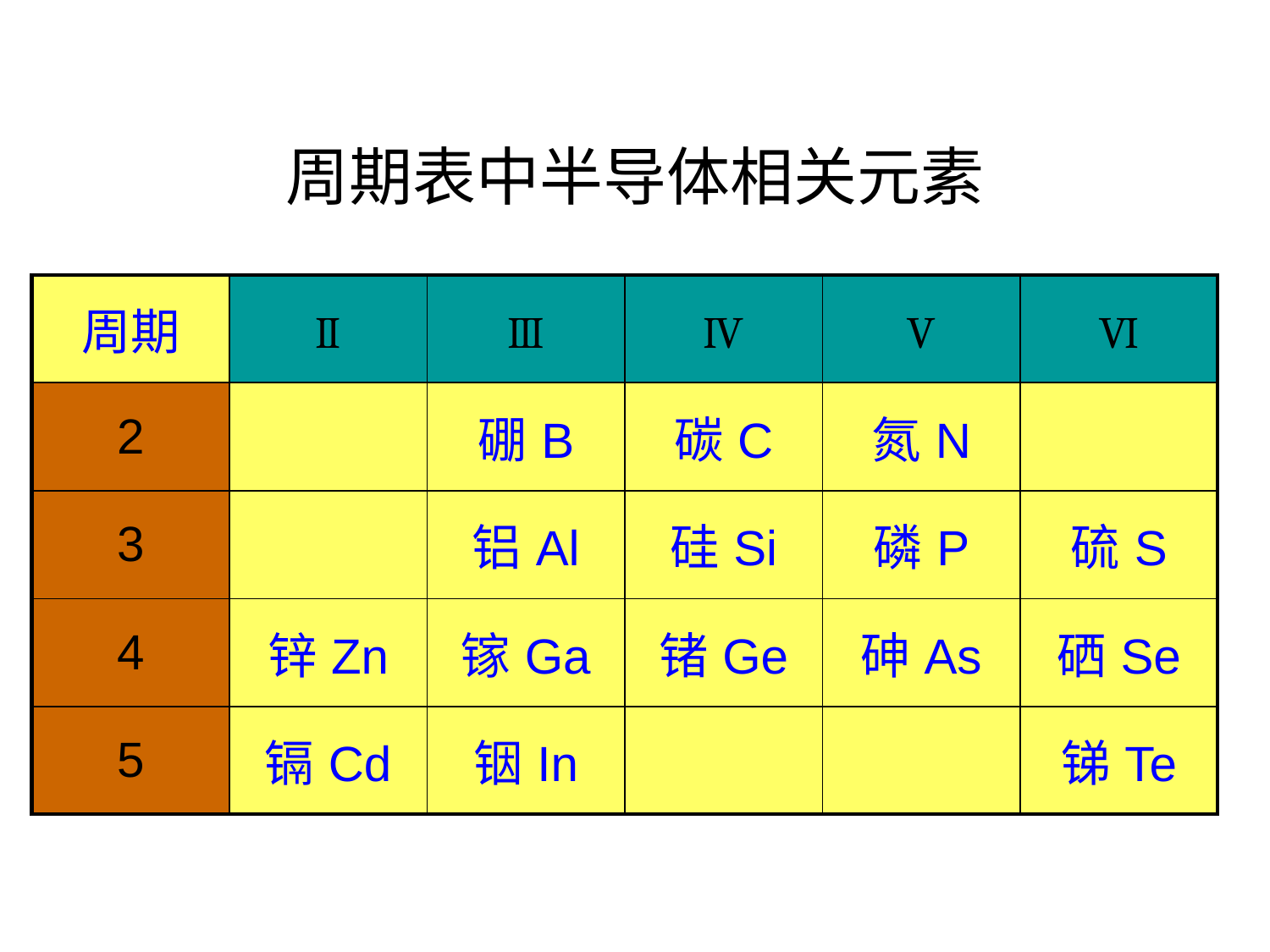

# 周期表中半导体相关元素
| 周期 | Ⅱ | Ⅲ | Ⅳ | Ⅴ | Ⅵ |
| --- | --- | --- | --- | --- | --- |
| 2 |  | 硼B | 碳C | 氮N |  |
| 3 |  | 铝Al | 硅Si | 磷P | 硫S |
| 4 | 锌Zn | 镓Ga | 锗Ge | 砷As | 硒Se |
| 5 | 镉Cd | 铟In |  |  | 锑Te |